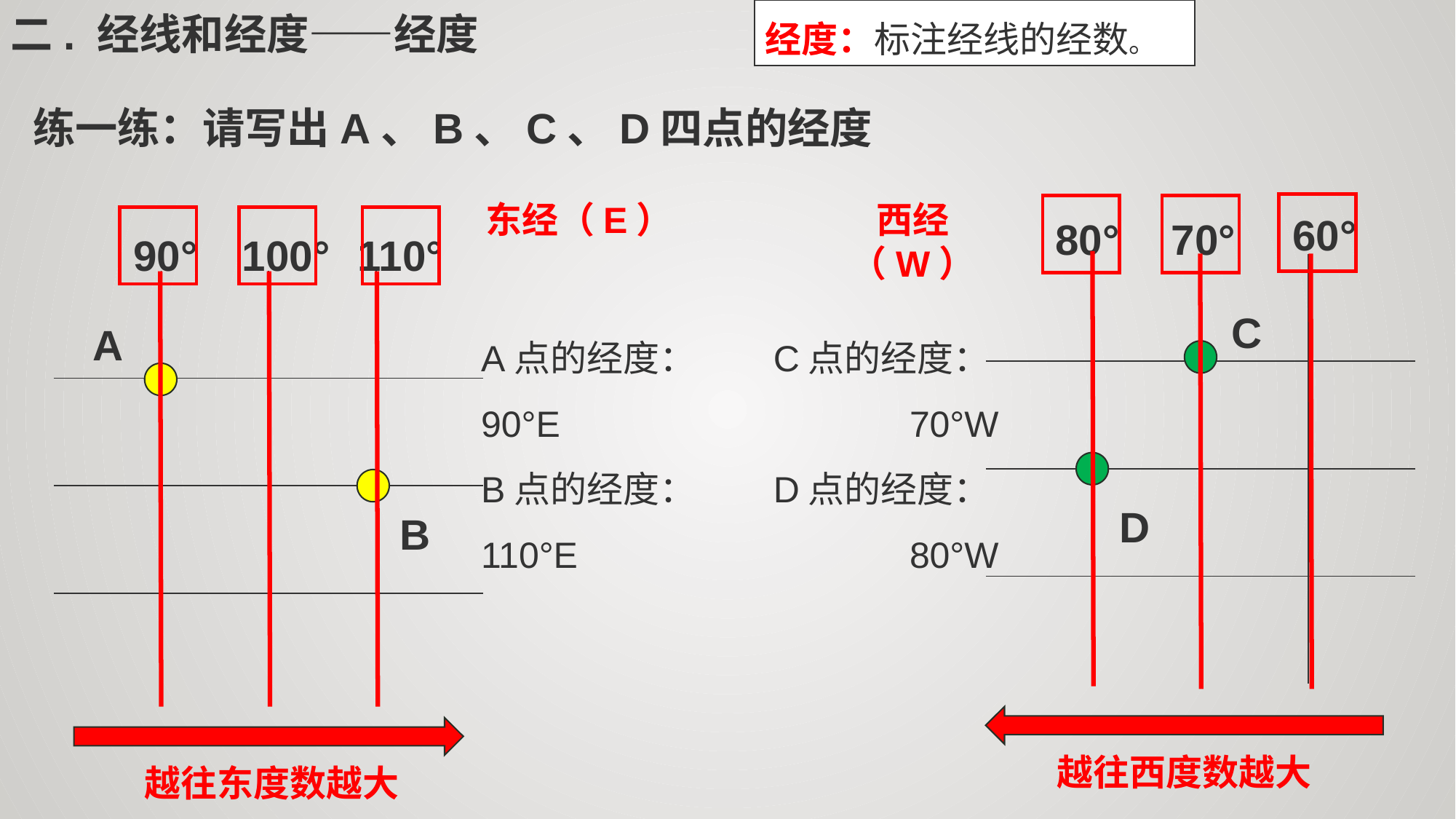

经度：标注经线的经数。
二. 经线和经度——经度
练一练：请写出A、B、C、D四点的经度
东经（E）
西经（W）

60°

80°
70°
90°
100°
110°
|  |  |  |  |
| --- | --- | --- | --- |
|  |  |  |  |
|  |  |  |  |
|  |  |  |  |
|  |  |  |  |
| --- | --- | --- | --- |
|  |  |  |  |
|  |  |  |  |
|  |  |  |  |
C
A点的经度：90°E
B点的经度：110°E
C点的经度：70°W
D点的经度：80°W
A

D
B

越往西度数越大
越往东度数越大